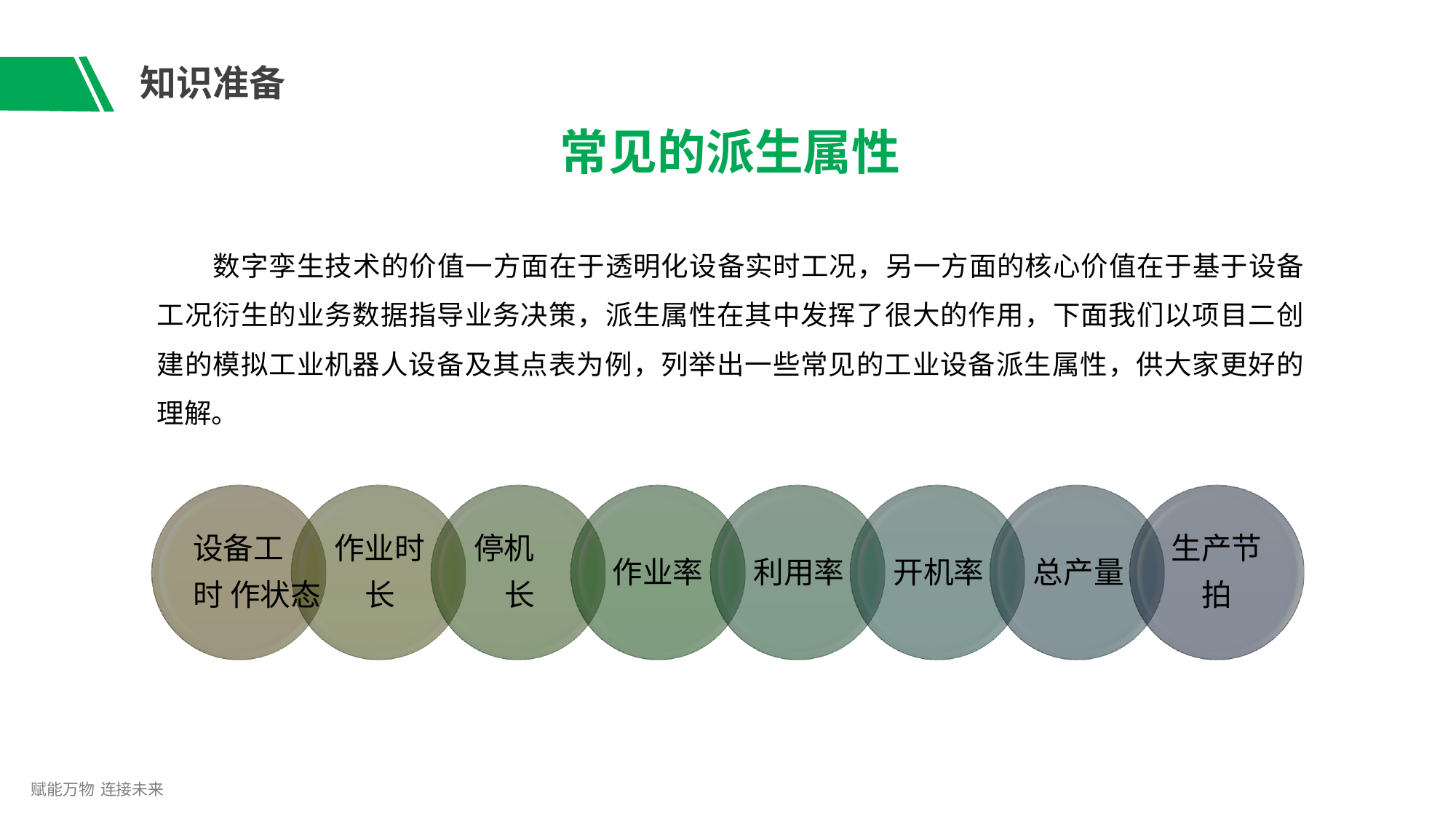

# 知识准备
常见的派生属性
数字孪生技术的价值一方面在于透明化设备实时工况，另一方面的核心价值在于基于设备 工况衍生的业务数据指导业务决策，派生属性在其中发挥了很大的作用，下面我们以项目二创 建的模拟工业机器人设备及其点表为例，列举出一些常见的工业设备派生属性，供大家更好的 理解。

设备工	作业时	停机时 作状态		长		长
生产节 拍
作业率	利用率	开机率	总产量
赋能万物 连接未来